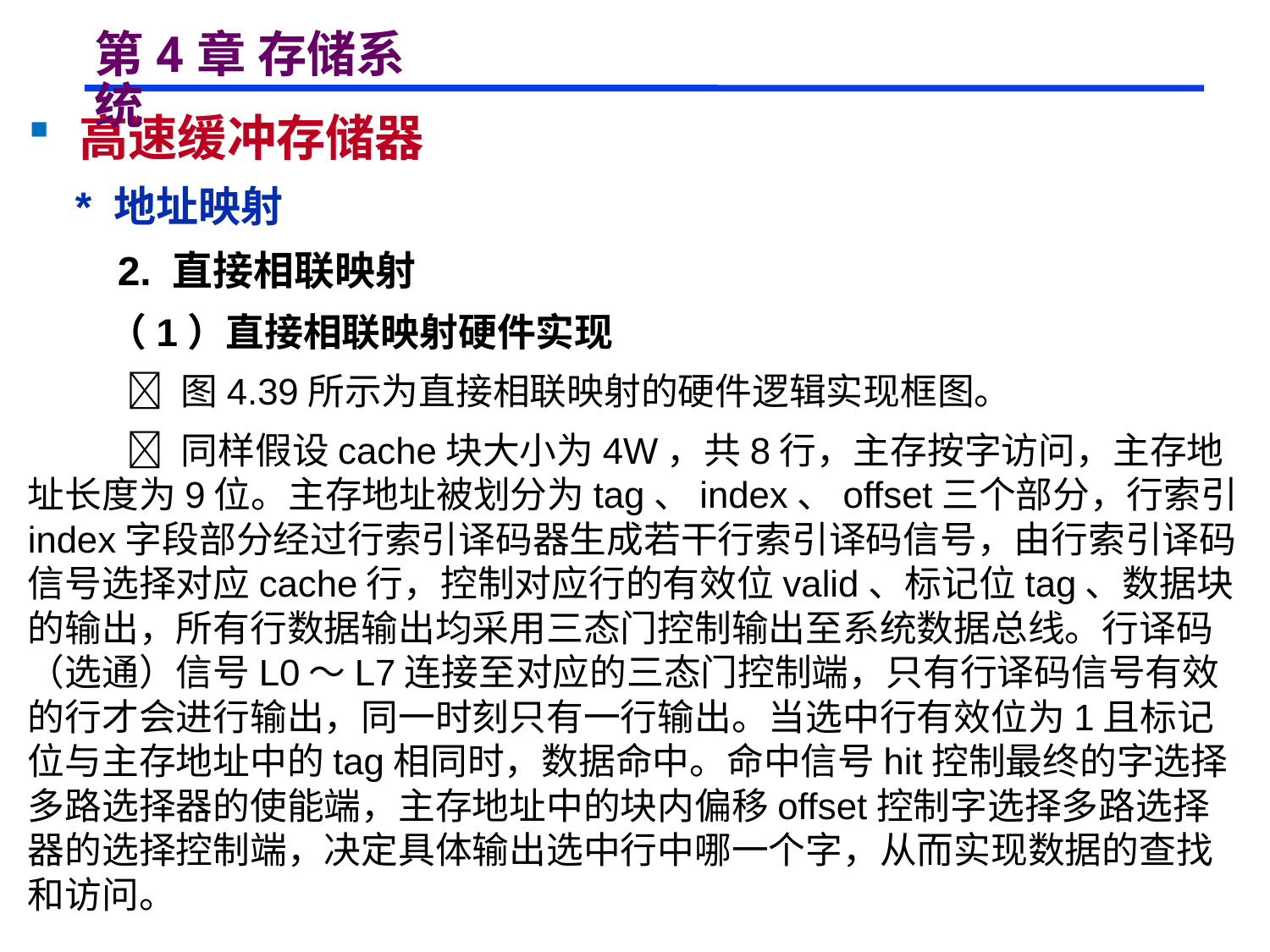

# 第4章 存储系统
 高速缓冲存储器
    * 地址映射
        2. 直接相联映射
        （1）直接相联映射硬件实现
            ♦ 图4.39所示为直接相联映射的硬件逻辑实现框图。
            ♦ 同样假设cache块大小为4W，共8行，主存按字访问，主存地址长度为9位。主存地址被划分为tag、index、offset三个部分，行索引index字段部分经过行索引译码器生成若干行索引译码信号，由行索引译码信号选择对应cache行，控制对应行的有效位valid、标记位tag、数据块的输出，所有行数据输出均采用三态门控制输出至系统数据总线。行译码（选通）信号L0～L7连接至对应的三态门控制端，只有行译码信号有效的行才会进行输出，同一时刻只有一行输出。当选中行有效位为1且标记位与主存地址中的tag相同时，数据命中。命中信号hit控制最终的字选择多路选择器的使能端，主存地址中的块内偏移offset控制字选择多路选择器的选择控制端，决定具体输出选中行中哪一个字，从而实现数据的查找和访问。